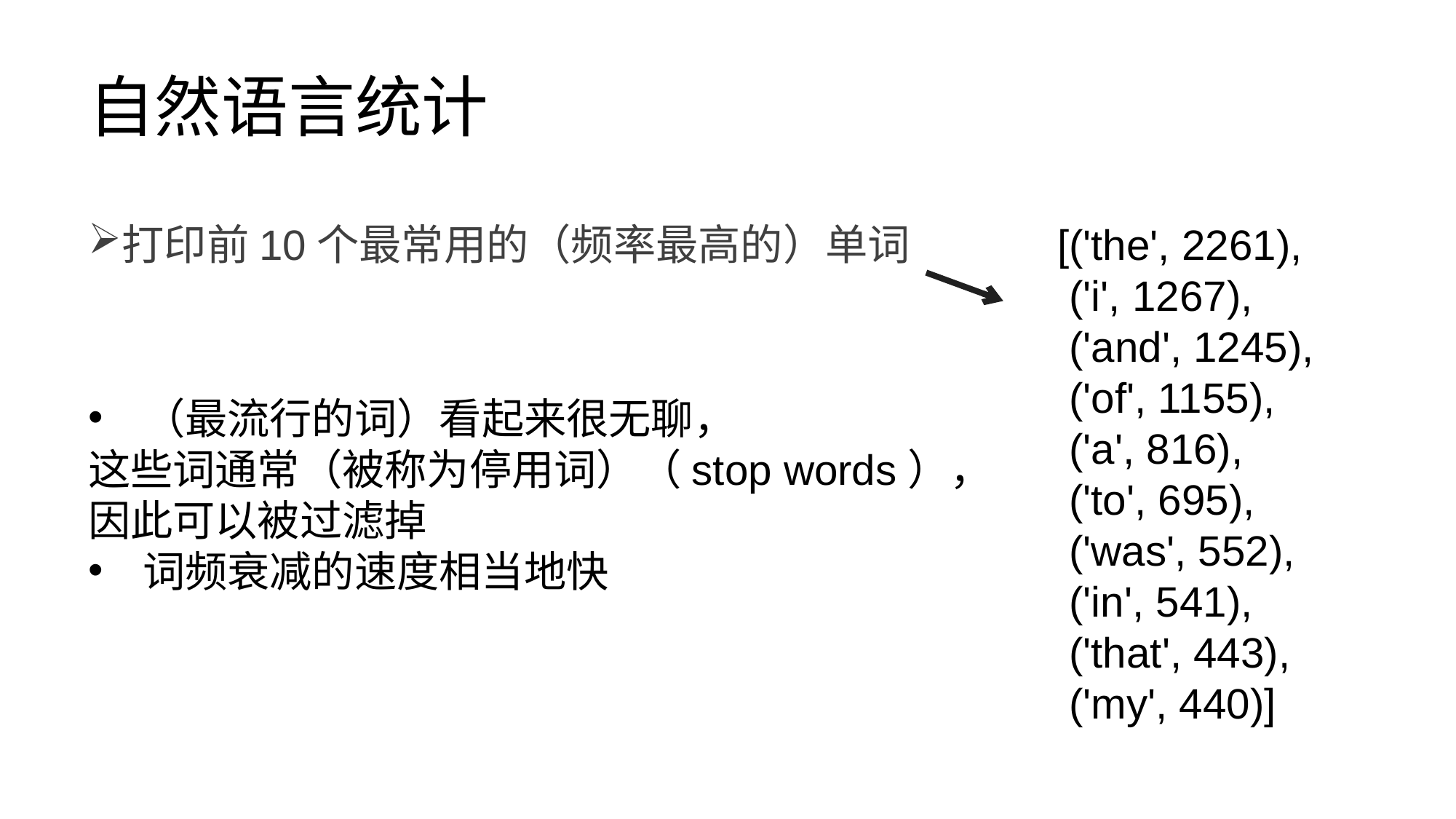

# 自然语言统计
[('the', 2261),
 ('i', 1267),
 ('and', 1245),
 ('of', 1155),
 ('a', 816),
 ('to', 695),
 ('was', 552),
 ('in', 541),
 ('that', 443),
 ('my', 440)]
打印前10个最常用的（频率最高的）单词

（最流行的词）看起来很无聊，
这些词通常（被称为停用词）（stop words），因此可以被过滤掉
词频衰减的速度相当地快